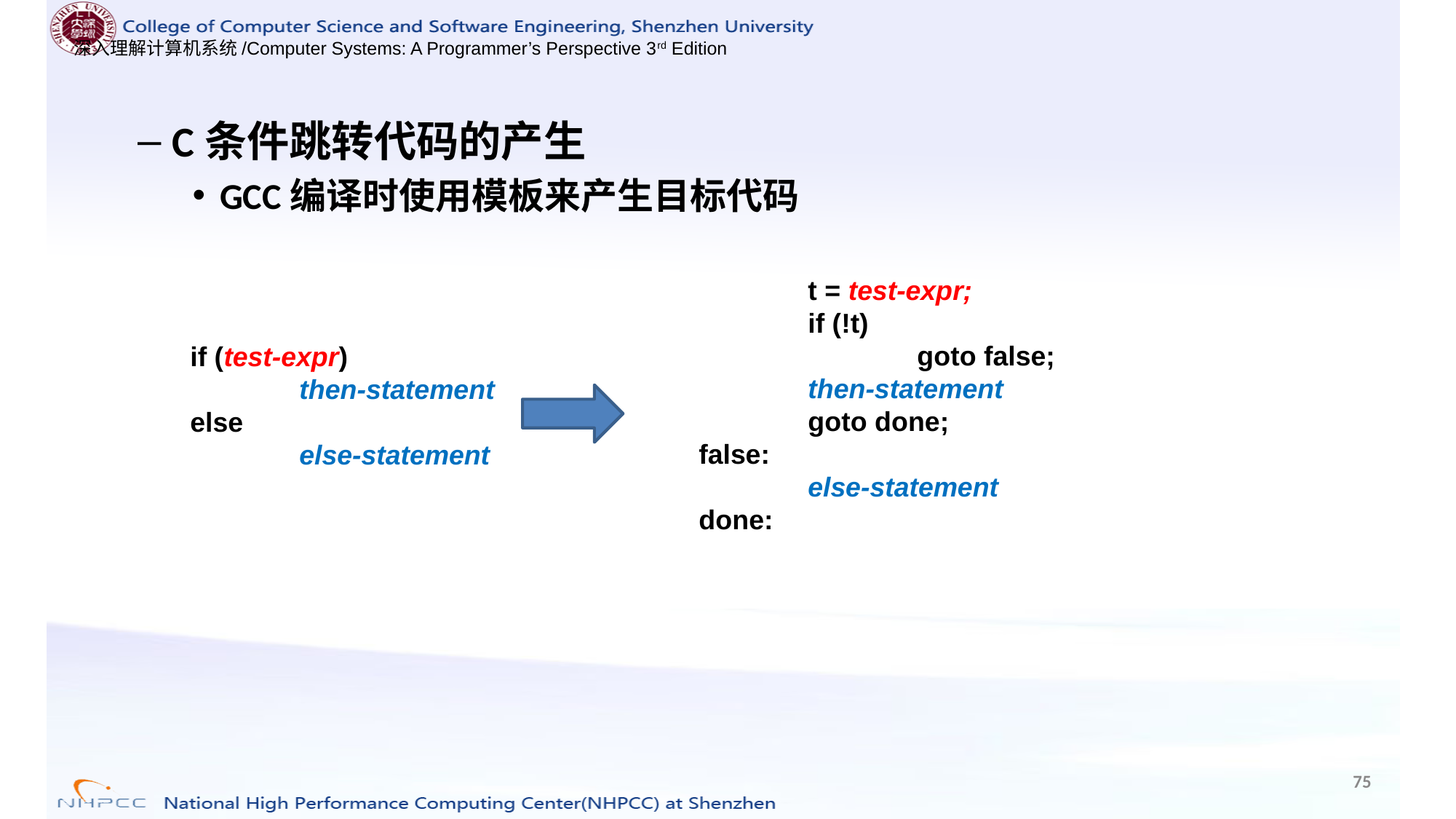

C条件跳转代码的产生
GCC编译时使用模板来产生目标代码
	t = test-expr;
	if (!t)
		goto false;
	then-statement
	goto done;
false:
	else-statement
done:
if (test-expr)
	then-statement
else
	else-statement

75